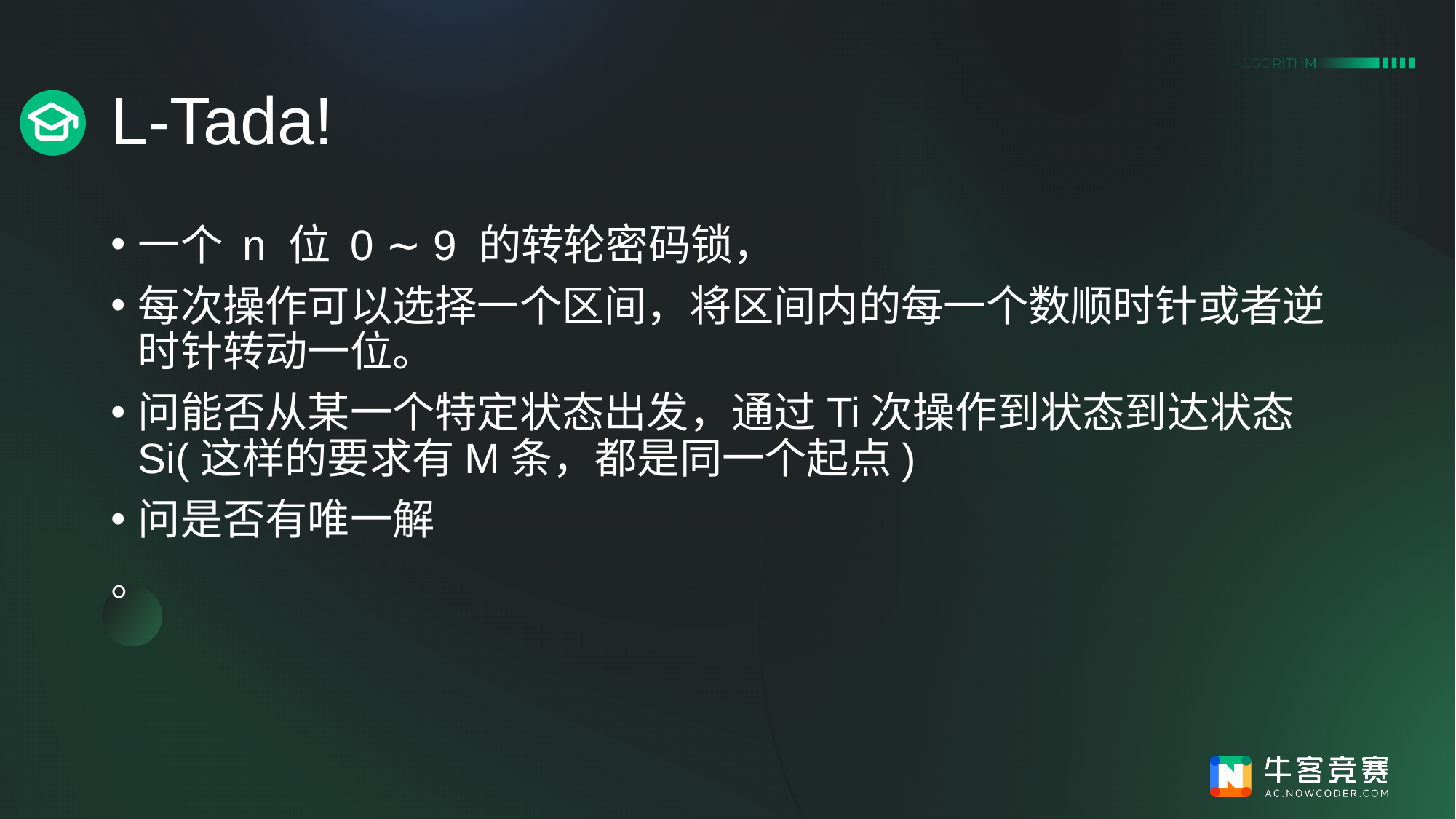

# L-Tada!
一个 n 位 0 ∼ 9 的转轮密码锁，
每次操作可以选择一个区间，将区间内的每一个数顺时针或者逆时针转动一位。
问能否从某一个特定状态出发，通过Ti次操作到状态到达状态Si(这样的要求有M条，都是同一个起点)
问是否有唯一解
。